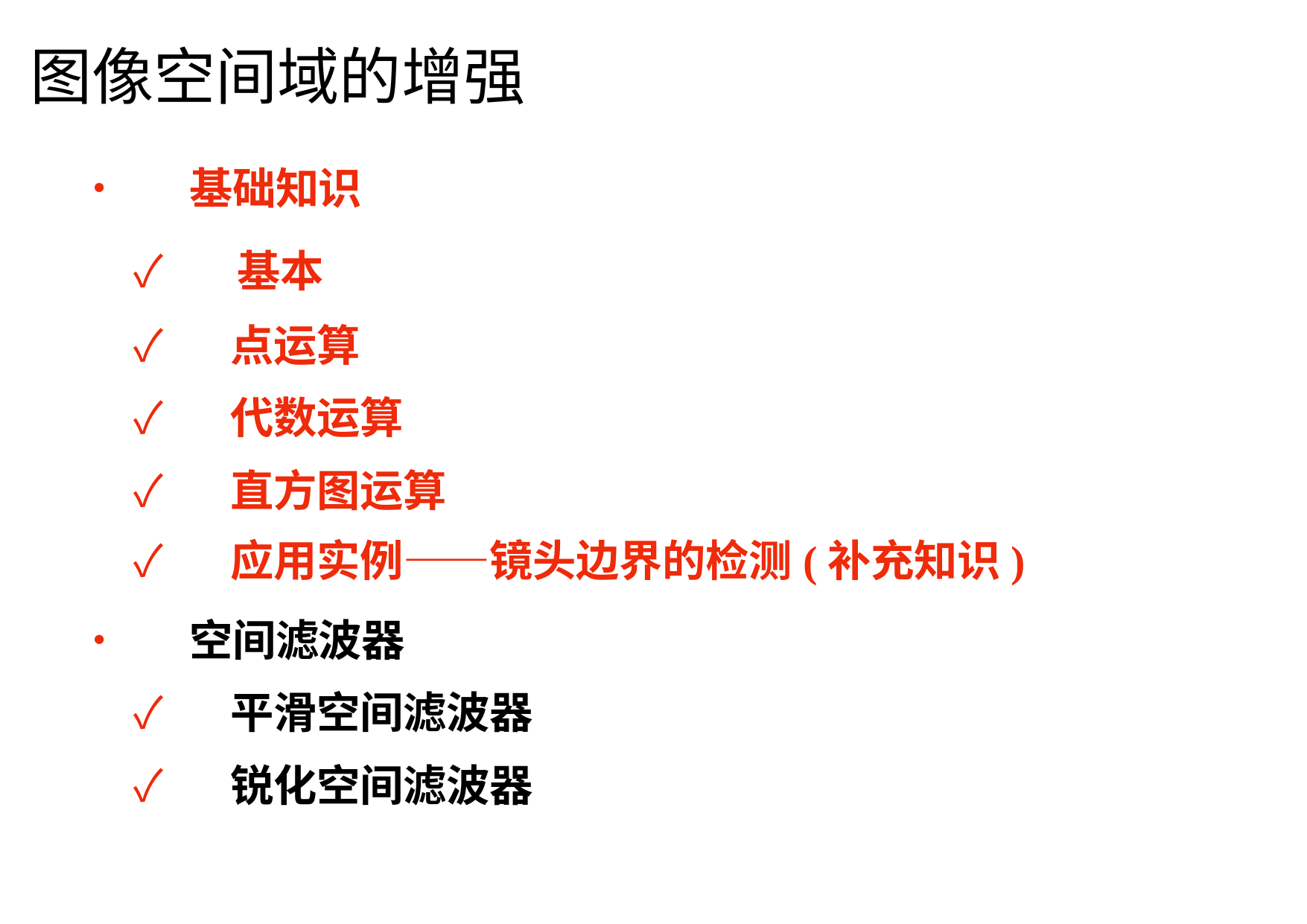

图像空间域的增强
•	基础知识
✓	基本
✓	点运算
✓	代数运算
✓	直方图运算
✓	应用实例——镜头边界的检测(补充知识)
•	空间滤波器
✓	平滑空间滤波器
✓	锐化空间滤波器